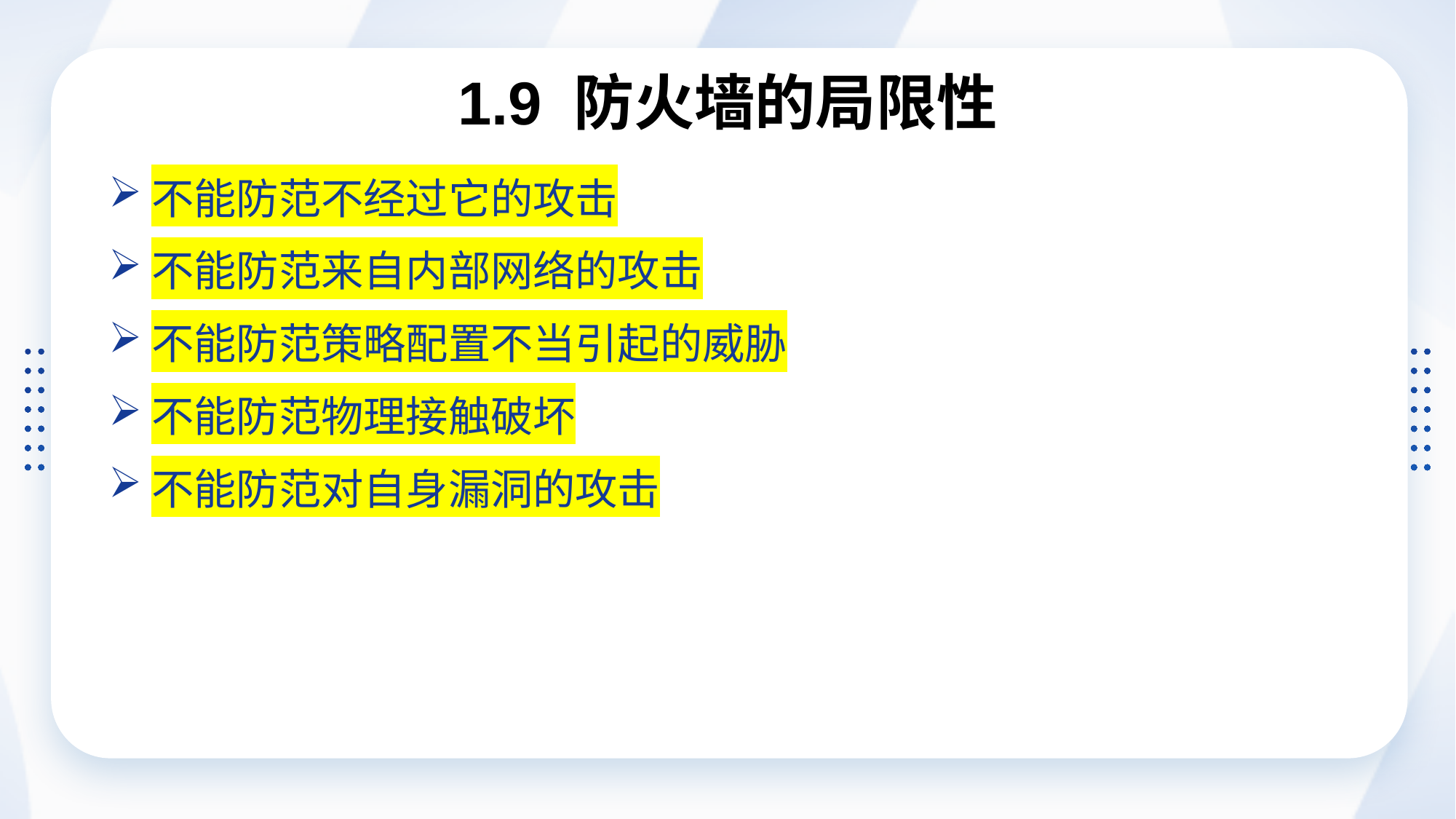

# 1.9 防火墙的局限性
不能防范不经过它的攻击
不能防范来自内部网络的攻击
不能防范策略配置不当引起的威胁
不能防范物理接触破坏
不能防范对自身漏洞的攻击